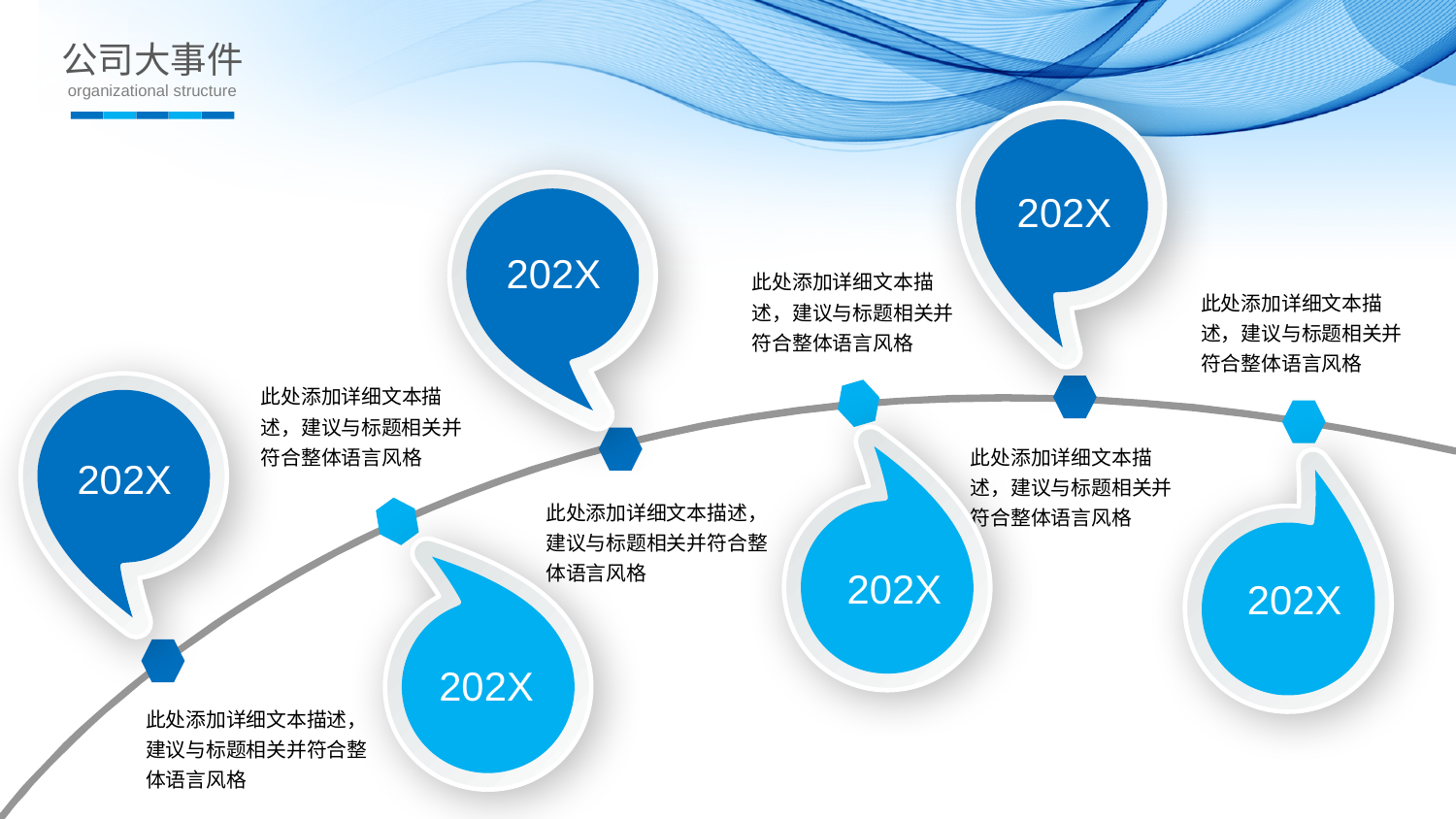

公司大事件
organizational structure

202X
202X
此处添加详细文本描述，建议与标题相关并符合整体语言风格
此处添加详细文本描述，建议与标题相关并符合整体语言风格

此处添加详细文本描述，建议与标题相关并符合整体语言风格

此处添加详细文本描述，建议与标题相关并符合整体语言风格
202X

此处添加详细文本描述，建议与标题相关并符合整体语言风格

202X
202X

202X
此处添加详细文本描述，建议与标题相关并符合整体语言风格